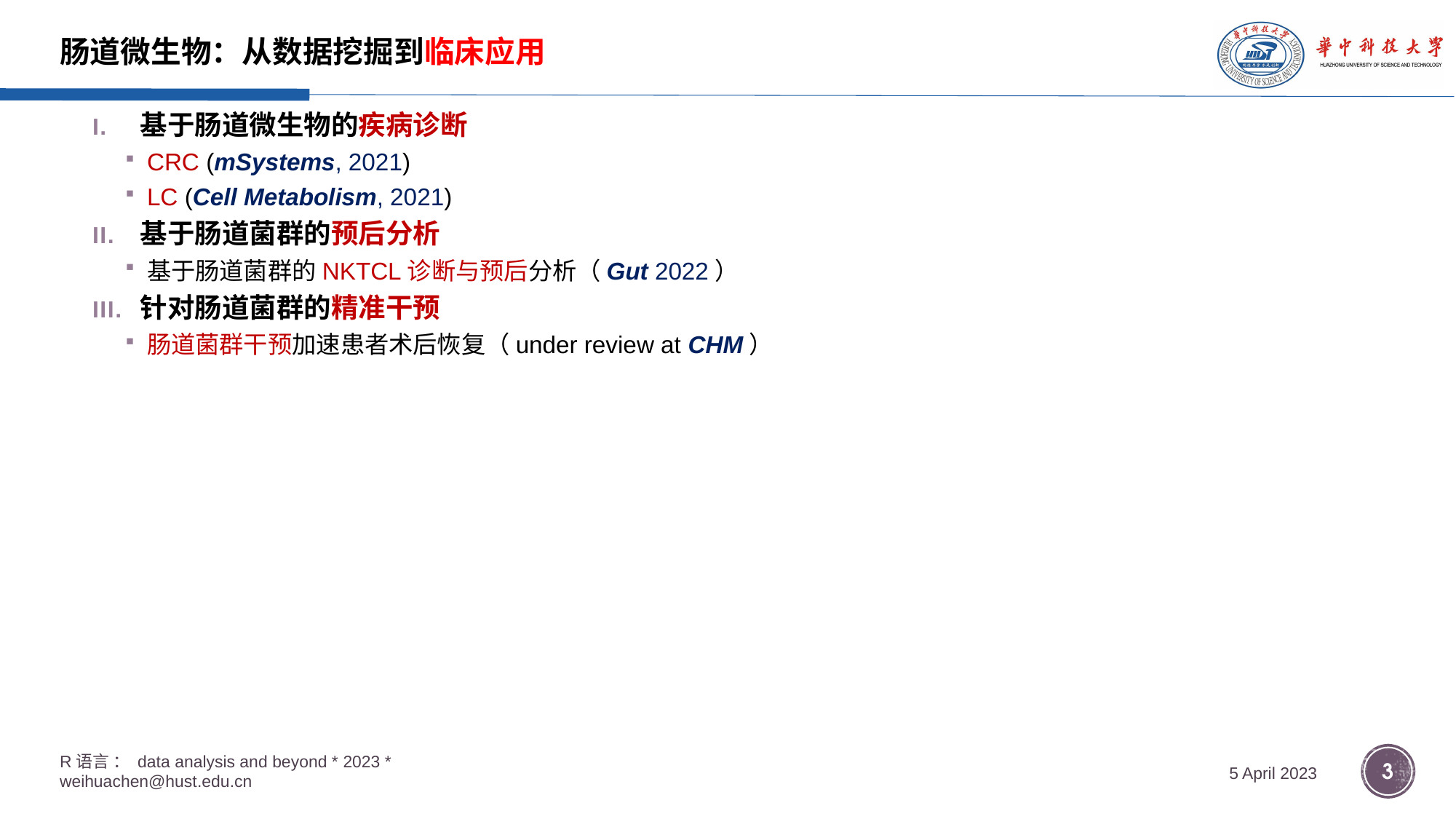

# 肠道微生物：从数据挖掘到临床应用
基于肠道微生物的疾病诊断
CRC (mSystems, 2021)
LC (Cell Metabolism, 2021)
基于肠道菌群的预后分析
基于肠道菌群的NKTCL诊断与预后分析（Gut 2022）
针对肠道菌群的精准干预
肠道菌群干预加速患者术后恢复（under review at CHM）

R语言 ： data analysis and beyond * 2023 * weihuachen@hust.edu.cn
3
5 April 2023